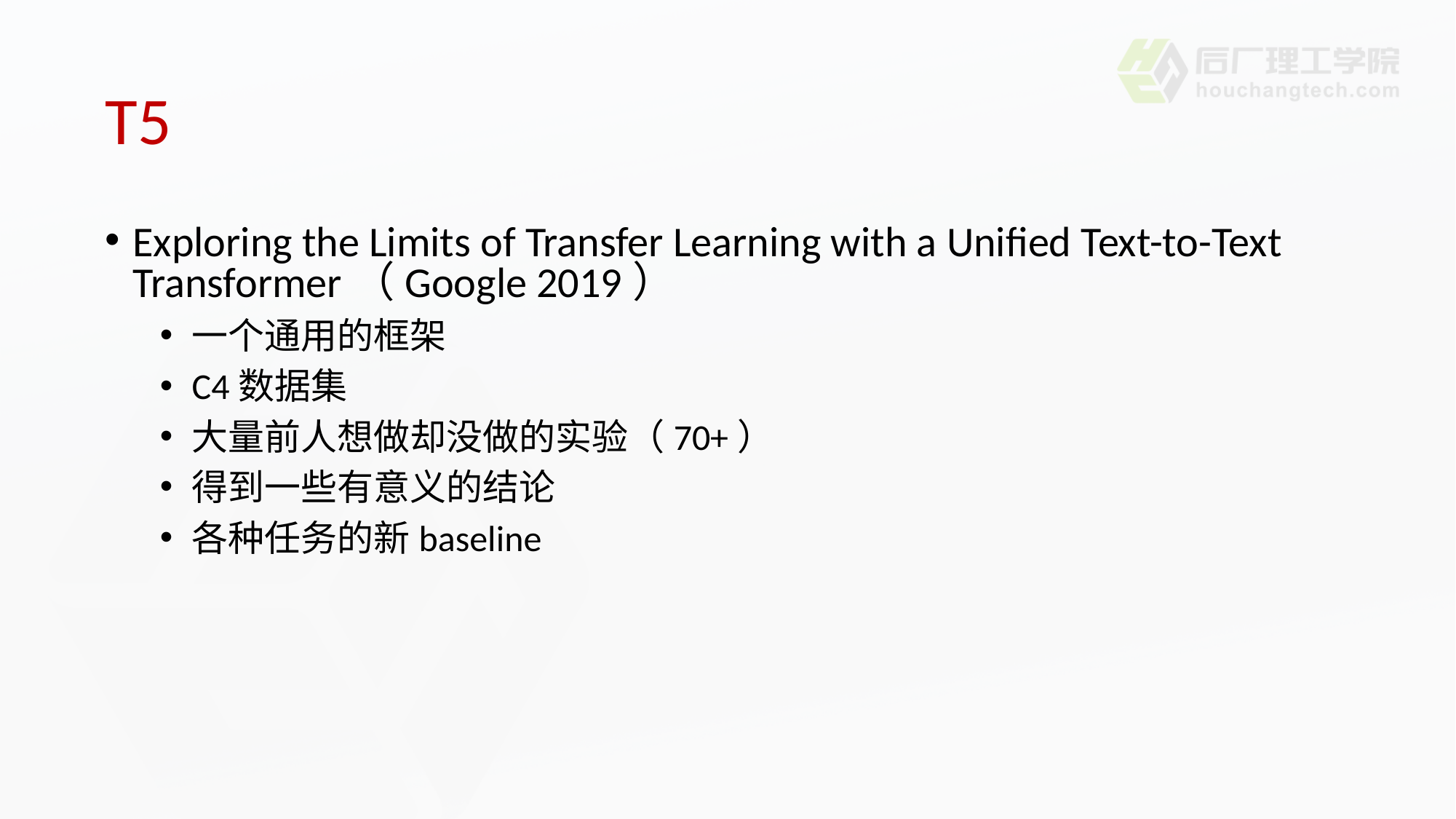

# T5
Exploring the Limits of Transfer Learning with a Unified Text-to-Text Transformer（Google 2019）
一个通用的框架
C4数据集
大量前人想做却没做的实验（70+）
得到一些有意义的结论
各种任务的新baseline